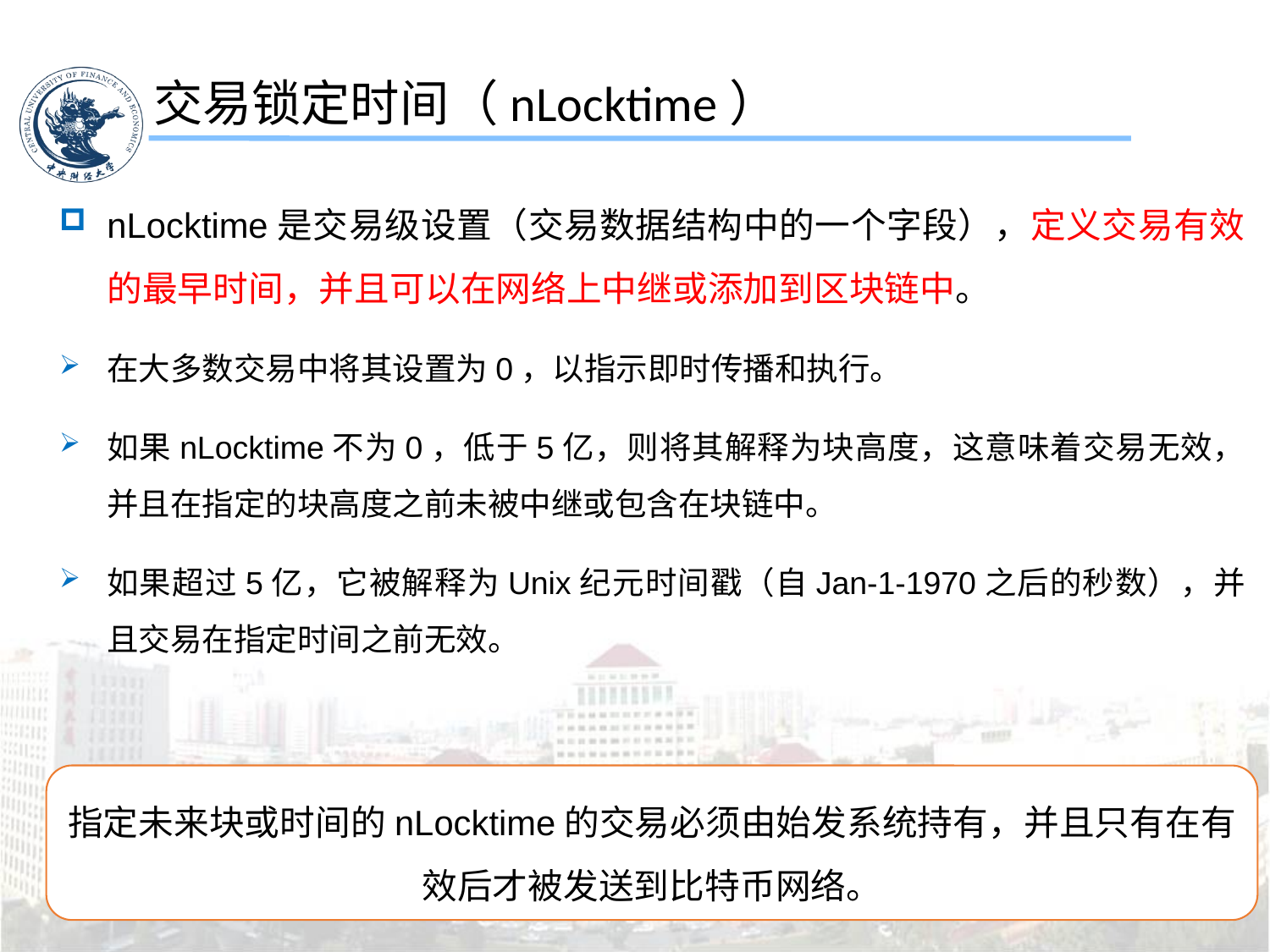

交易锁定时间（nLocktime）
nLocktime是交易级设置（交易数据结构中的一个字段），定义交易有效的最早时间，并且可以在网络上中继或添加到区块链中。
在大多数交易中将其设置为0，以指示即时传播和执行。
如果nLocktime不为0，低于5亿，则将其解释为块高度，这意味着交易无效，并且在指定的块高度之前未被中继或包含在块链中。
如果超过5亿，它被解释为Unix纪元时间戳（自Jan-1-1970之后的秒数），并且交易在指定时间之前无效。

指定未来块或时间的nLocktime的交易必须由始发系统持有，并且只有在有效后才被发送到比特币网络。